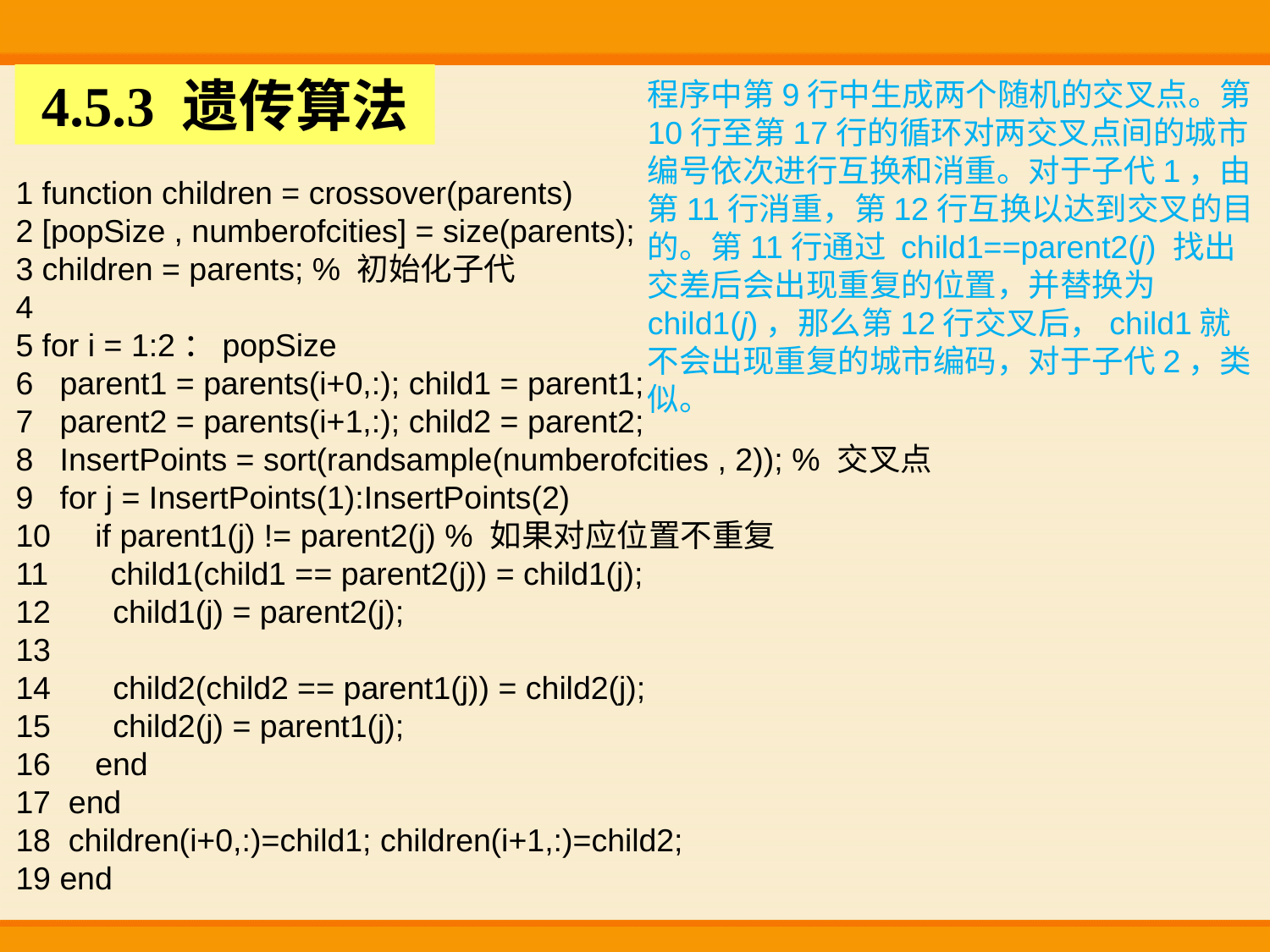

4.5.3 遗传算法
程序中第9行中生成两个随机的交叉点。第10行至第17行的循环对两交叉点间的城市编号依次进行互换和消重。对于子代1，由第11行消重，第12行互换以达到交叉的目的。第11行通过 child1==parent2(j) 找出交差后会出现重复的位置，并替换为child1(j)，那么第12行交叉后，child1就不会出现重复的城市编码，对于子代2，类似。
1 function children = crossover(parents)
2 [popSize , numberofcities] = size(parents);
3 children = parents; % 初始化子代
4
5 for i = 1:2：popSize
6   parent1 = parents(i+0,:); child1 = parent1;
7   parent2 = parents(i+1,:); child2 = parent2;
8   InsertPoints = sort(randsample(numberofcities , 2)); % 交叉点
9   for j = InsertPoints(1):InsertPoints(2)
10     if parent1(j) != parent2(j) % 如果对应位置不重复
11       child1(child1 == parent2(j)) = child1(j);
12       child1(j) = parent2(j);
13
14       child2(child2 == parent1(j)) = child2(j);
15       child2(j) = parent1(j);
16     end
17  end
18  children(i+0,:)=child1; children(i+1,:)=child2;
19 end